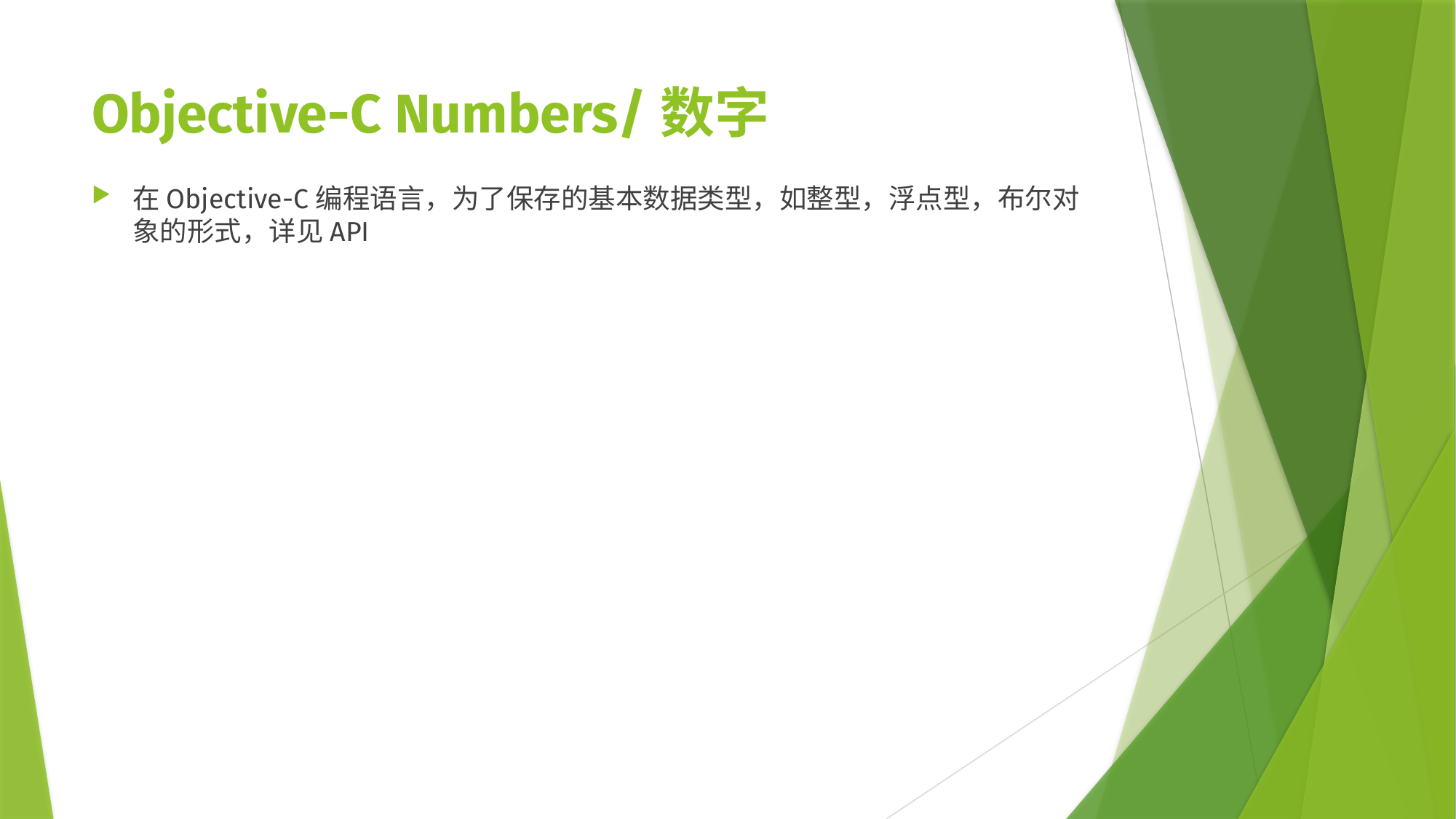

# Objective-C Numbers/数字
在Objective-C编程语言，为了保存的基本数据类型，如整型，浮点型，布尔对象的形式，详见API